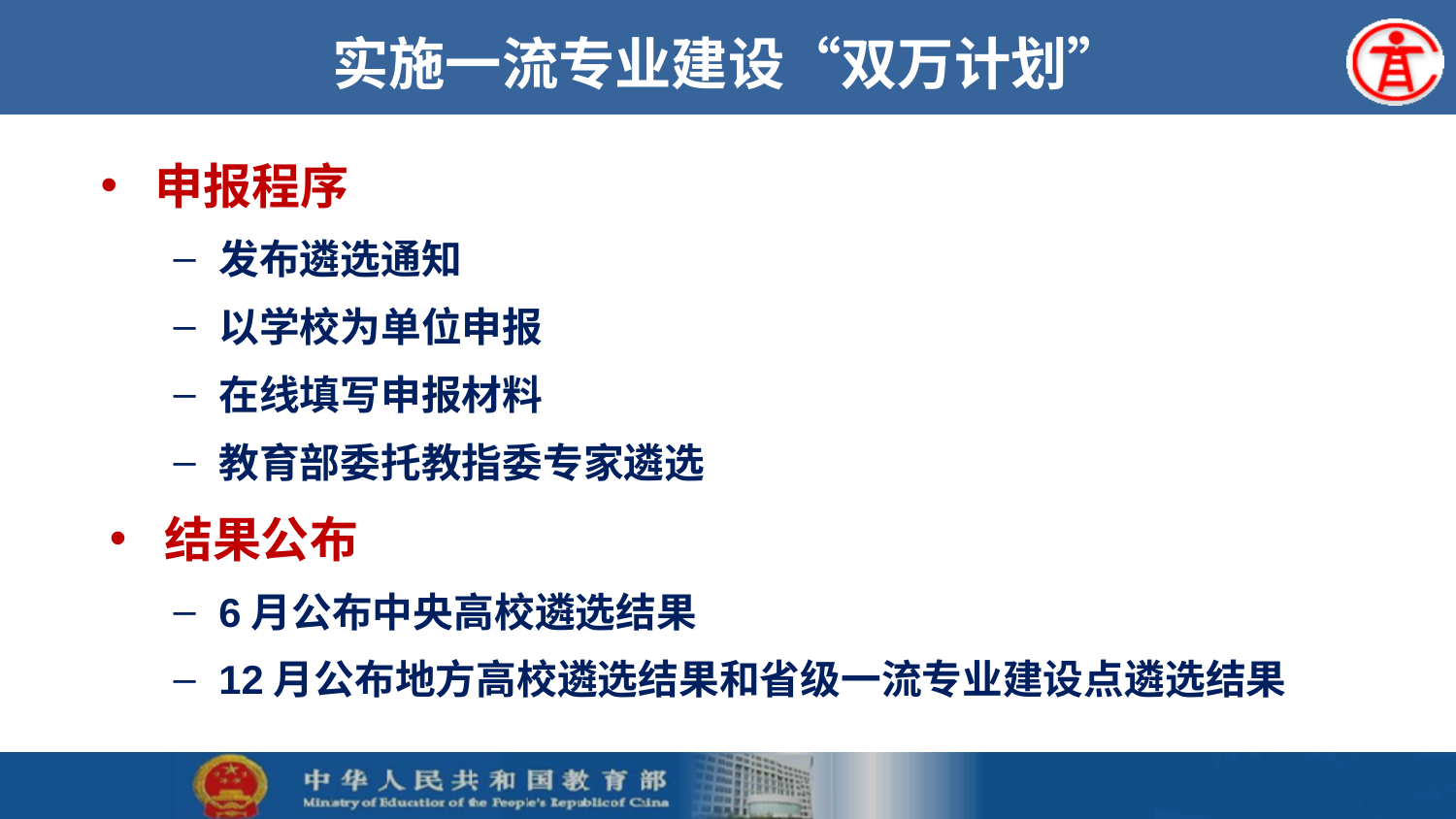

# 实施一流专业建设“双万计划”
申报程序
发布遴选通知
以学校为单位申报
在线填写申报材料
教育部委托教指委专家遴选
结果公布
6月公布中央高校遴选结果
12月公布地方高校遴选结果和省级一流专业建设点遴选结果